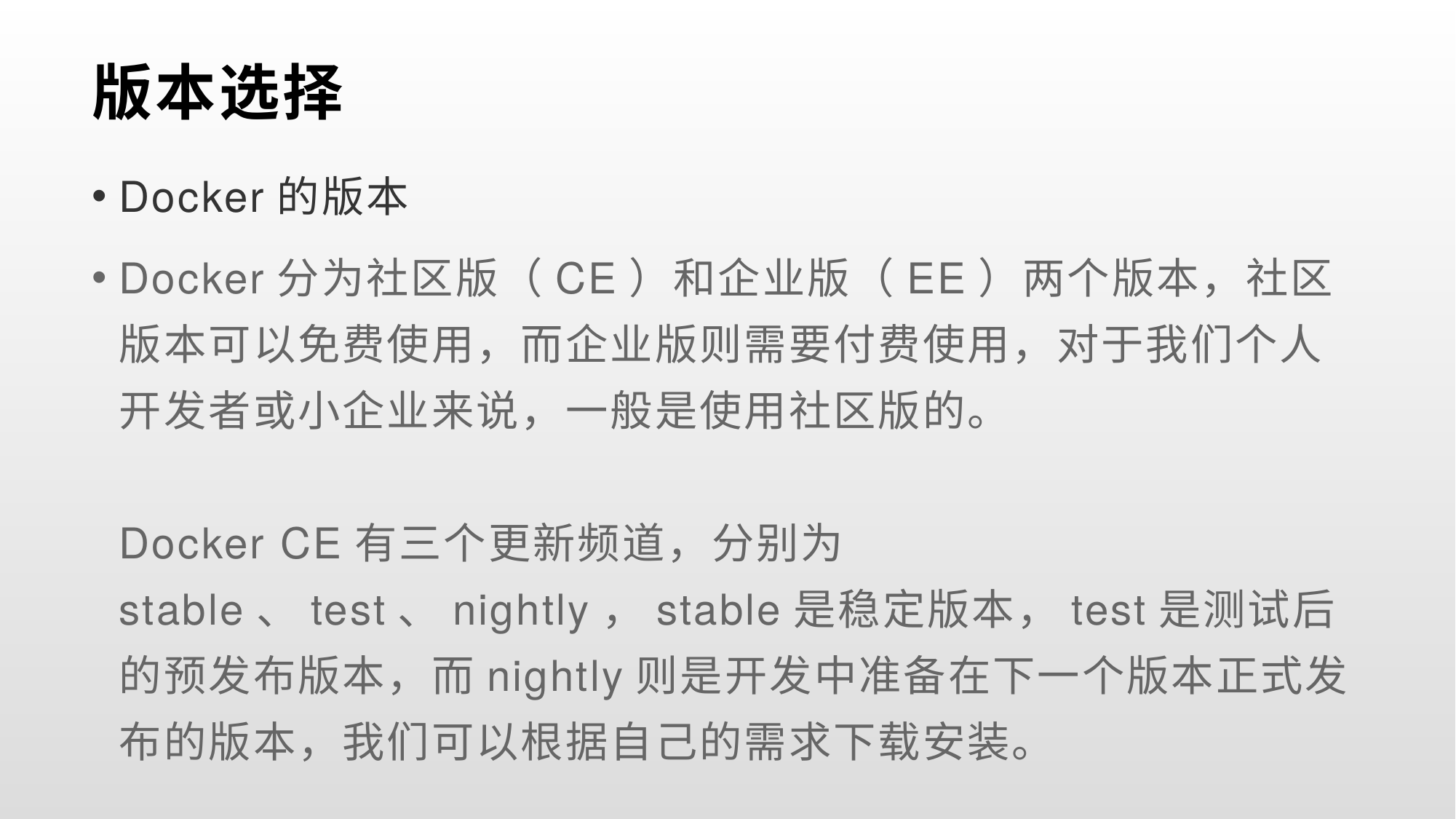

# 版本选择
Docker的版本
Docker分为社区版（CE）和企业版（EE）两个版本，社区版本可以免费使用，而企业版则需要付费使用，对于我们个人开发者或小企业来说，一般是使用社区版的。
Docker CE有三个更新频道，分别为stable、test、nightly，stable是稳定版本，test是测试后的预发布版本，而nightly则是开发中准备在下一个版本正式发布的版本，我们可以根据自己的需求下载安装。